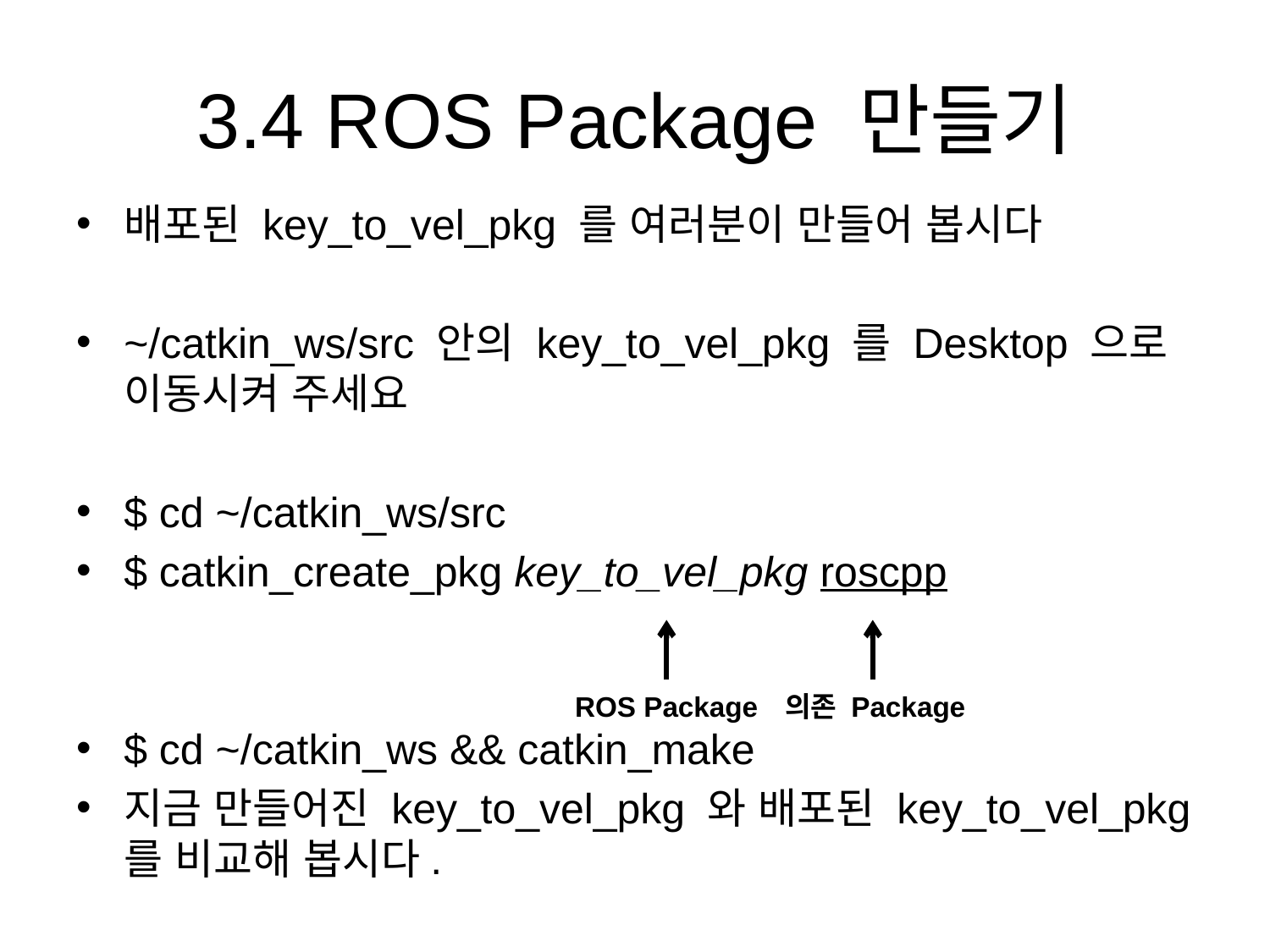

# 3.4 ROS Package 만들기
배포된 key_to_vel_pkg 를 여러분이 만들어 봅시다

~/catkin_ws/src 안의 key_to_vel_pkg 를 Desktop 으로 이동시켜 주세요

$ cd ~/catkin_ws/src
$ catkin_create_pkg key_to_vel_pkg roscpp

$ cd ~/catkin_ws && catkin_make
지금 만들어진 key_to_vel_pkg 와 배포된 key_to_vel_pkg
를 비교해 봅시다.
의존 Package
ROS Package